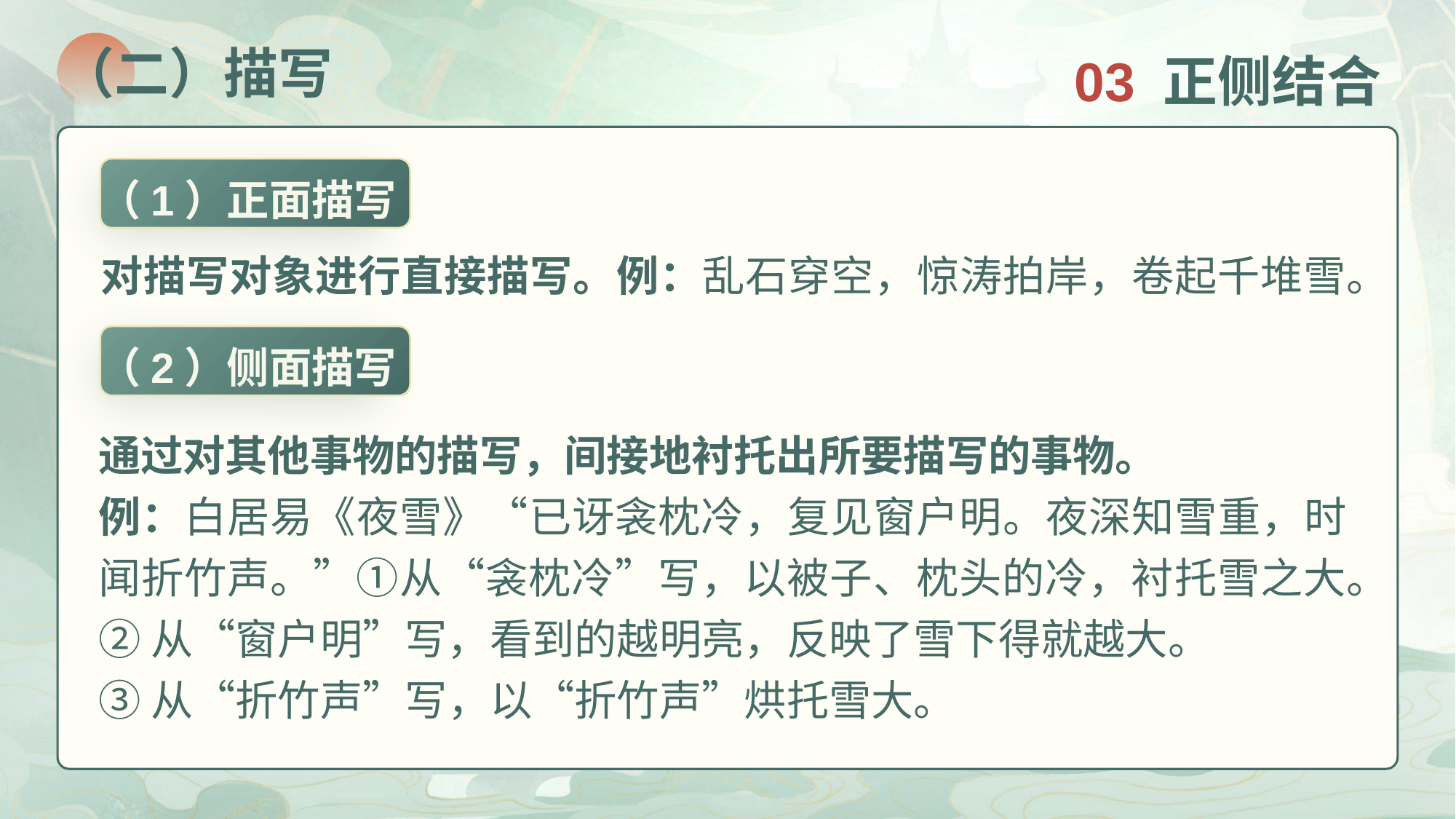

03 正侧结合

（二）描写

（1）正面描写

对描写对象进行直接描写。例：乱石穿空，惊涛拍岸，卷起千堆雪。
（2）侧面描写

通过对其他事物的描写，间接地衬托出所要描写的事物。
例：白居易《夜雪》“已讶衾枕冷，复见窗户明。夜深知雪重，时闻折竹声。”①从“衾枕冷”写，以被子、枕头的冷，衬托雪之大。
②从“窗户明”写，看到的越明亮，反映了雪下得就越大。
③从“折竹声”写，以“折竹声”烘托雪大。